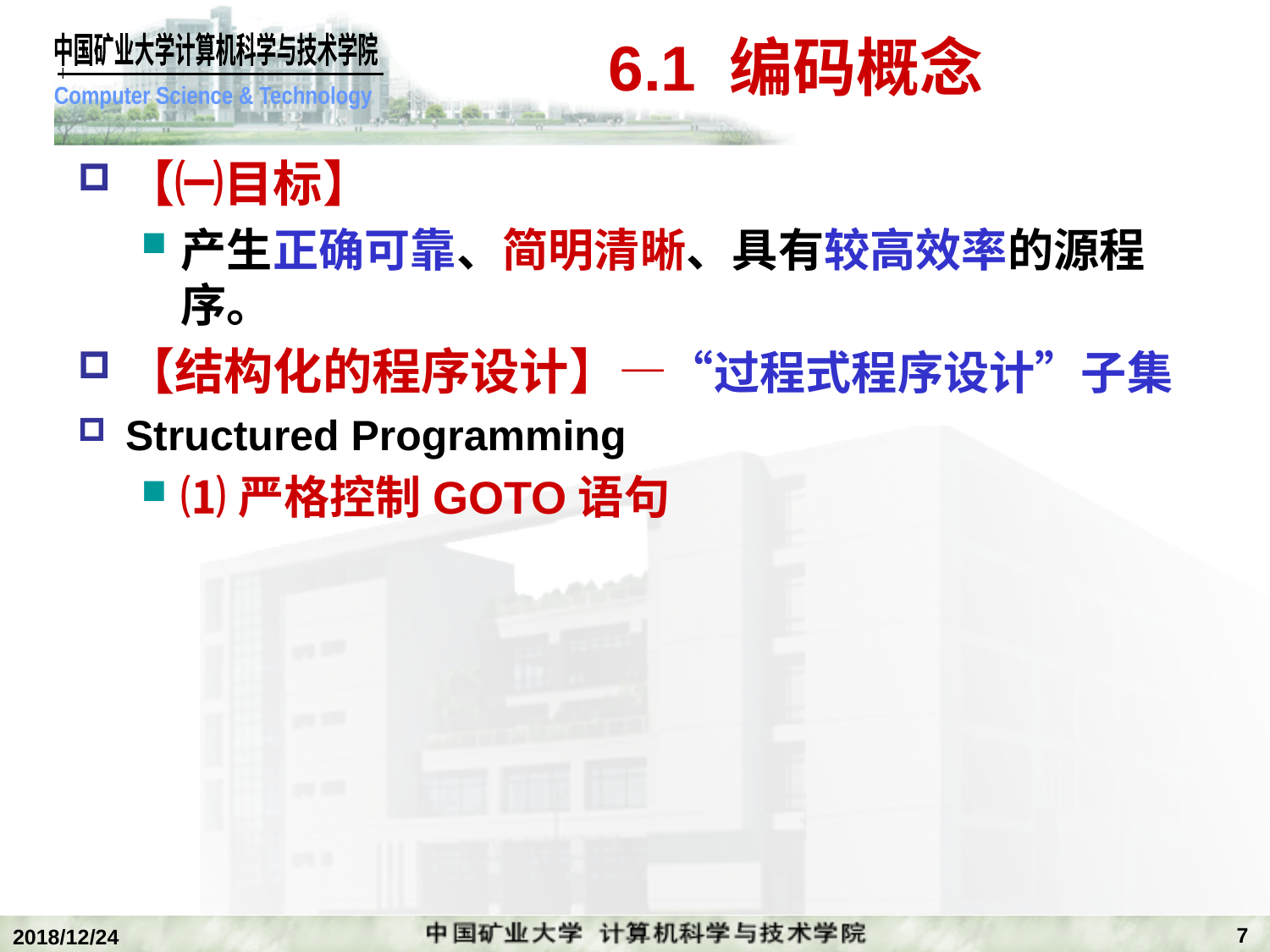

# 6.1 编码概念
【㈠目标】
产生正确可靠、简明清晰、具有较高效率的源程序。
【结构化的程序设计】—“过程式程序设计”子集
Structured Programming
⑴严格控制GOTO语句
7
2018/12/24